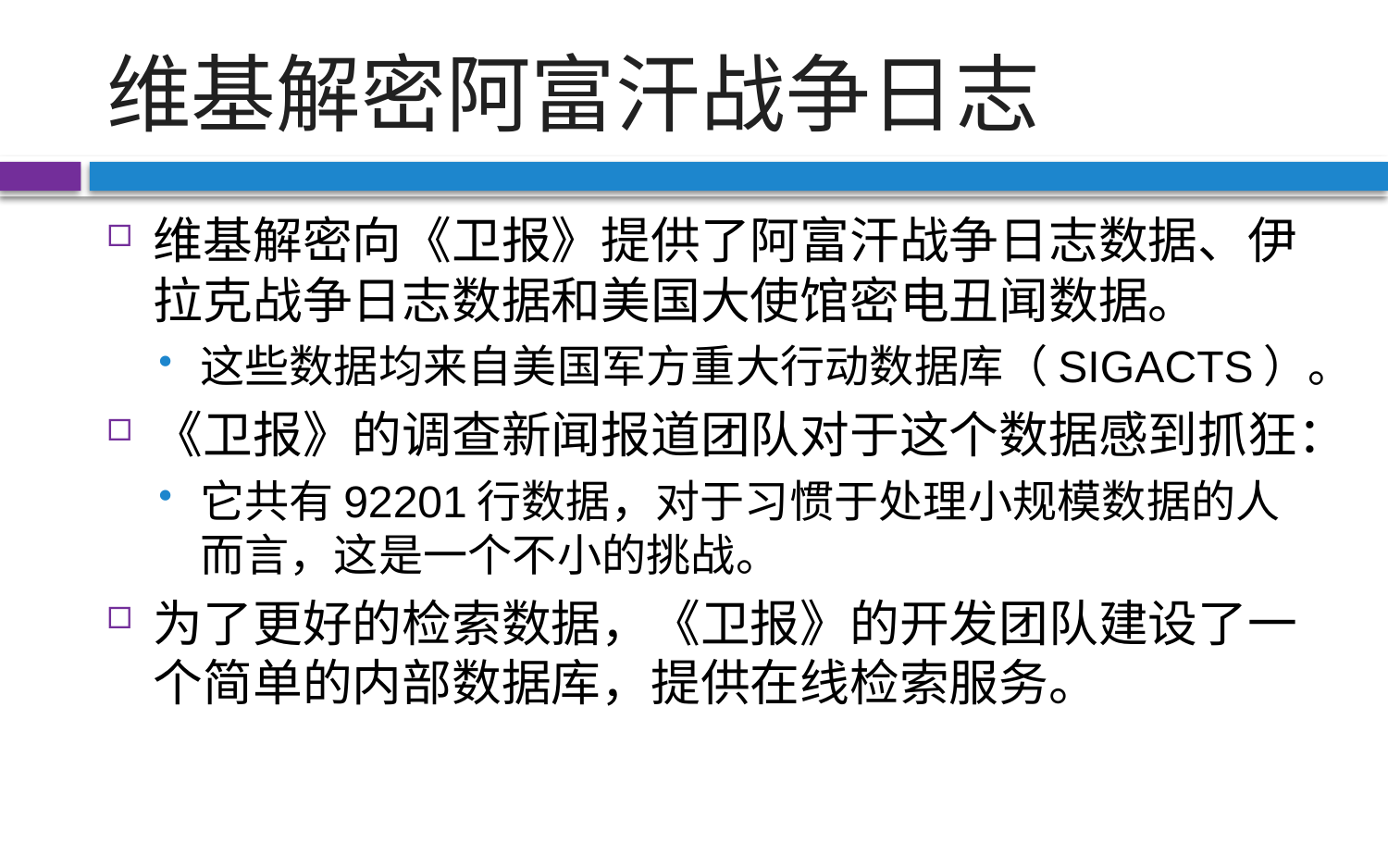

# 维基解密阿富汗战争日志
维基解密向《卫报》提供了阿富汗战争日志数据、伊拉克战争日志数据和美国大使馆密电丑闻数据。
这些数据均来自美国军方重大行动数据库（SIGACTS）。
《卫报》的调查新闻报道团队对于这个数据感到抓狂：
它共有92201行数据，对于习惯于处理小规模数据的人而言，这是一个不小的挑战。
为了更好的检索数据，《卫报》的开发团队建设了一个简单的内部数据库，提供在线检索服务。